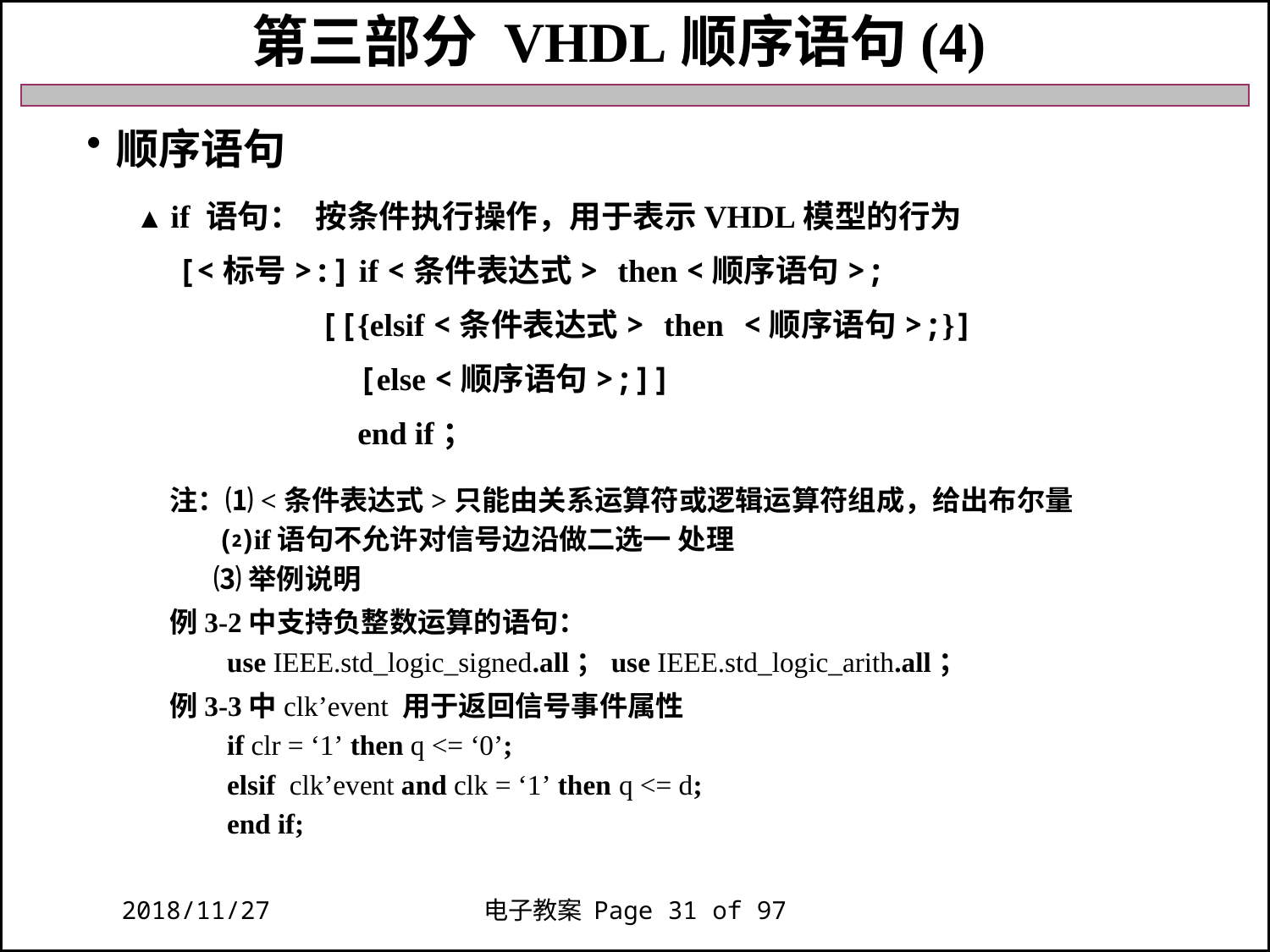

第三部分 VHDL顺序语句(4)

顺序语句
 ▲ if 语句：  按条件执行操作，用于表示VHDL模型的行为
      [<标号>:] if <条件表达式> then <顺序语句>;
          [[{elsif <条件表达式> then <顺序语句>;}]
            [else <顺序语句>;]]
            end if；

  注：⑴<条件表达式>只能由关系运算符或逻辑运算符组成，给出布尔量
          ⑵if语句不允许对信号边沿做二选一 处理
          ⑶举例说明
  例3-2中支持负整数运算的语句：
           use IEEE.std_logic_signed.all；use IEEE.std_logic_arith.all；
  例3-3中clk’event 用于返回信号事件属性
           if clr = ‘1’ then q <= ‘0’;
           elsif  clk’event and clk = ‘1’ then q <= d;
           end if;

2018/11/27
电子教案 Page 31 of 97